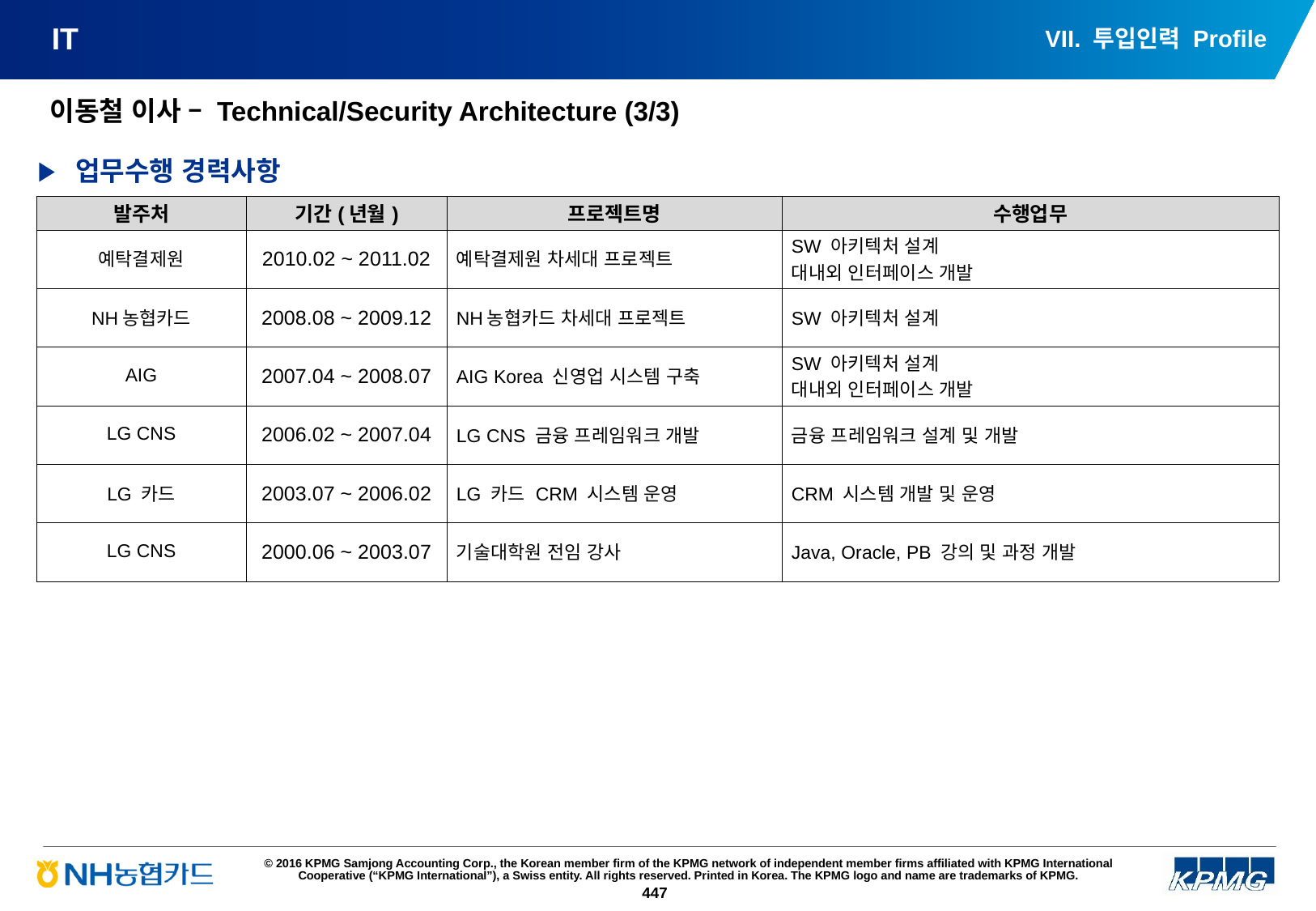

VII. 투입인력 Profile
# IT
이동철 이사 – Technical/Security Architecture (3/3)
업무수행 경력사항
| 발주처 | 기간(년월) | 프로젝트명 | 수행업무 |
| --- | --- | --- | --- |
| 예탁결제원 | 2010.02 ~ 2011.02 | 예탁결제원 차세대 프로젝트 | SW 아키텍처 설계 대내외 인터페이스 개발 |
| NH농협카드 | 2008.08 ~ 2009.12 | NH농협카드 차세대 프로젝트 | SW 아키텍처 설계 |
| AIG | 2007.04 ~ 2008.07 | AIG Korea 신영업 시스템 구축 | SW 아키텍처 설계 대내외 인터페이스 개발 |
| LG CNS | 2006.02 ~ 2007.04 | LG CNS 금융 프레임워크 개발 | 금융 프레임워크 설계 및 개발 |
| LG 카드 | 2003.07 ~ 2006.02 | LG 카드 CRM 시스템 운영 | CRM 시스템 개발 및 운영 |
| LG CNS | 2000.06 ~ 2003.07 | 기술대학원 전임 강사 | Java, Oracle, PB 강의 및 과정 개발 |